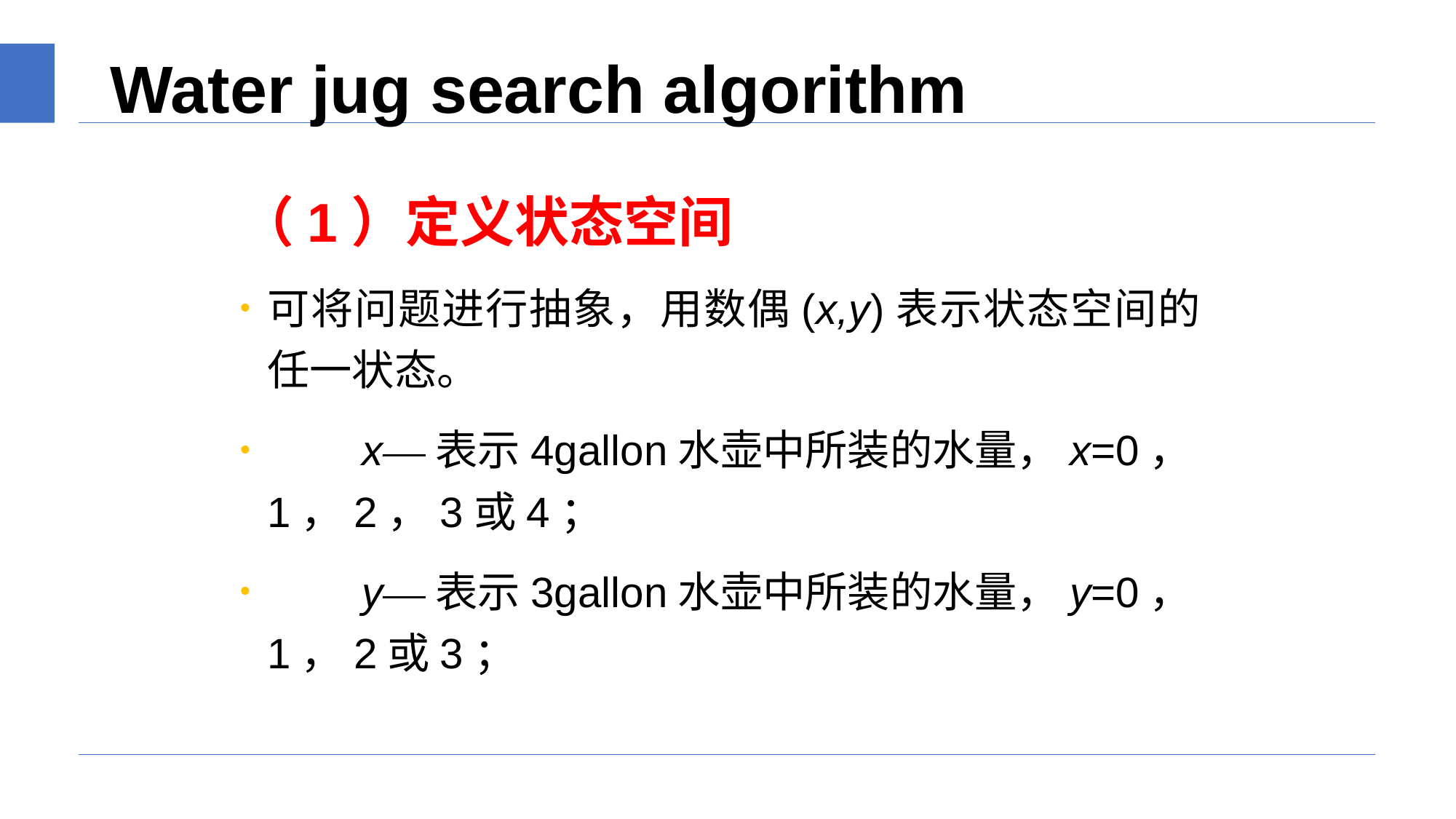

# Water jug search algorithm
（1）定义状态空间
可将问题进行抽象，用数偶(x,y)表示状态空间的任一状态。
        x—表示4gallon水壶中所装的水量，x=0，1，2，3或4；
        y—表示3gallon水壶中所装的水量，y=0，1，2或3；